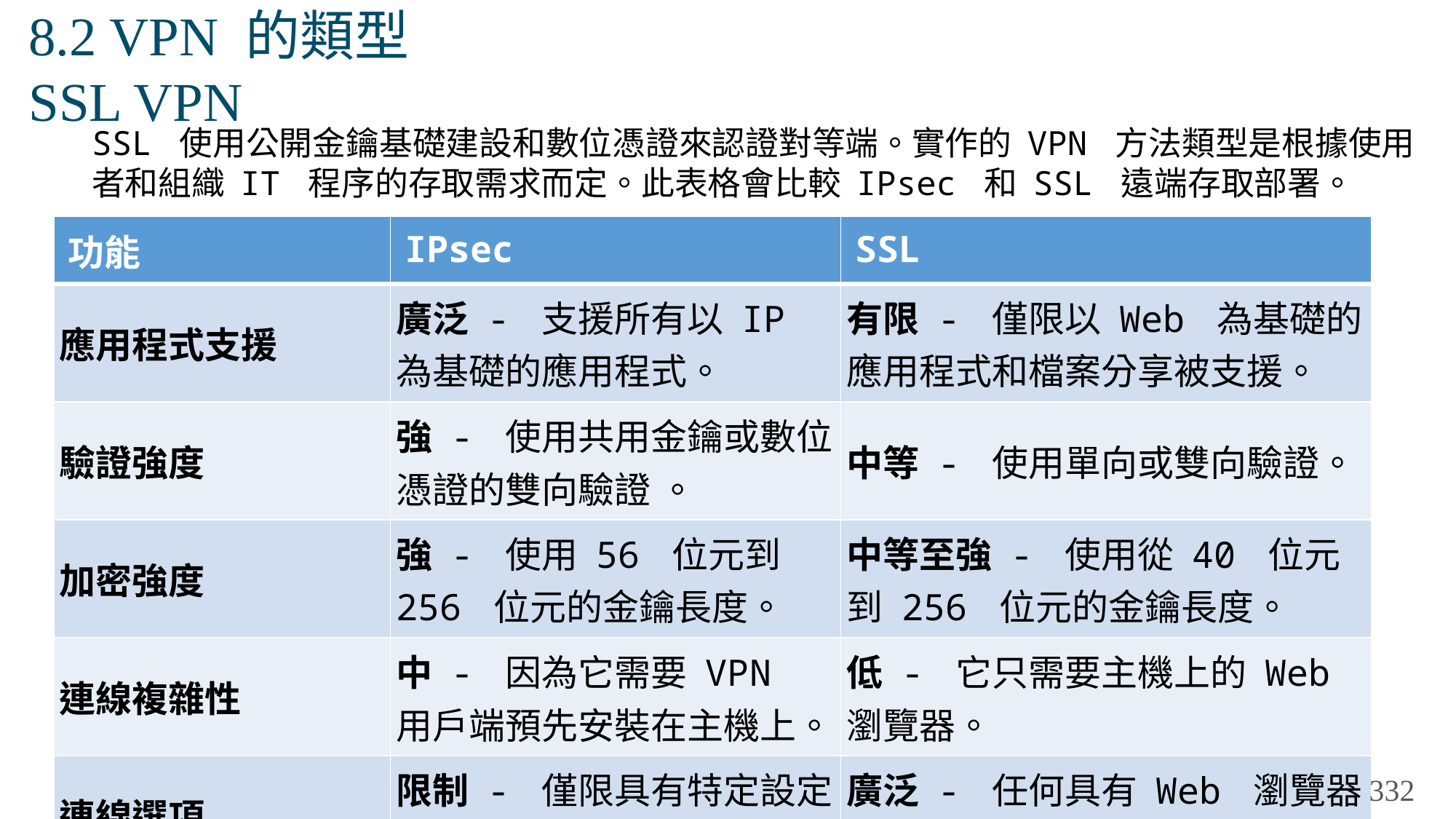

# 8.2 VPN 的類型 SSL VPN
SSL 使用公開金鑰基礎建設和數位憑證來認證對等端。實作的 VPN 方法類型是根據使用者和組織 IT 程序的存取需求而定。此表格會比較 IPsec 和 SSL 遠端存取部署。
| 功能 | IPsec | SSL |
| --- | --- | --- |
| 應用程式支援 | 廣泛 - 支援所有以 IP 為基礎的應用程式。 | 有限 - 僅限以 Web 為基礎的應用程式和檔案分享被支援。 |
| 驗證強度 | 強 - 使用共用金鑰或數位憑證的雙向驗證 。 | 中等 - 使用單向或雙向驗證。 |
| 加密強度 | 強 - 使用 56 位元到 256 位元的金鑰長度。 | 中等至強 - 使用從 40 位元到 256 位元的金鑰長度。 |
| 連線複雜性 | 中 - 因為它需要 VPN 用戶端預先安裝在主機上。 | 低 - 它只需要主機上的 Web 瀏覽器。 |
| 連線選項 | 限制 - 僅限具有特定設定的特定裝置可以連線。 | 廣泛 - 任何具有 Web 瀏覽器的裝置可以 連線。 |
332